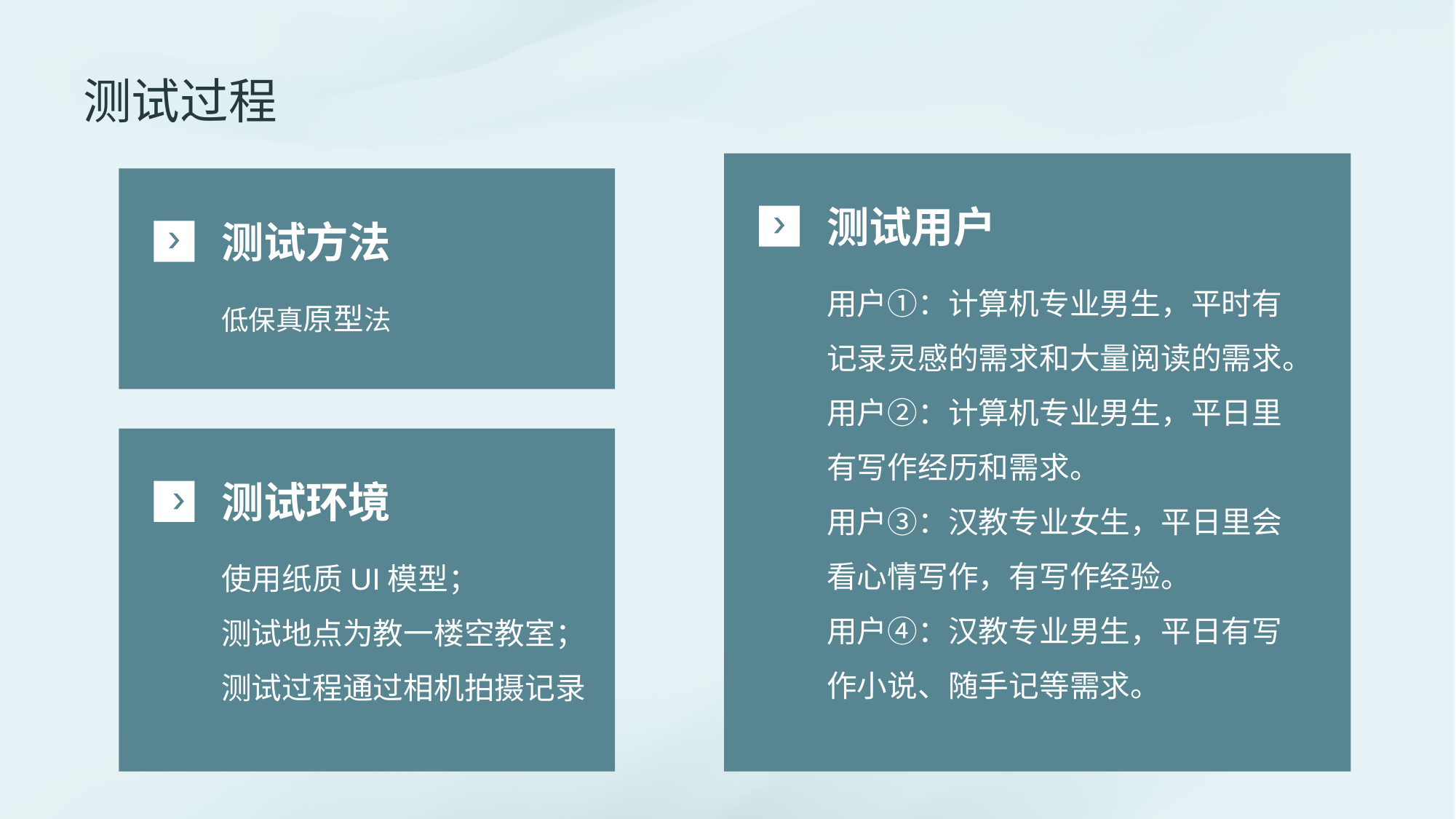

# 测试过程

测试用户

用户①：计算机专业男生，平时有记录灵感的需求和大量阅读的需求。
用户②：计算机专业男生，平日里有写作经历和需求。
用户③：汉教专业女生，平日里会看心情写作，有写作经验。
用户④：汉教专业男生，平日有写作小说、随手记等需求。

测试方法

低保真原型法

测试环境

使用纸质UI模型；
测试地点为教一楼空教室；
测试过程通过相机拍摄记录
23